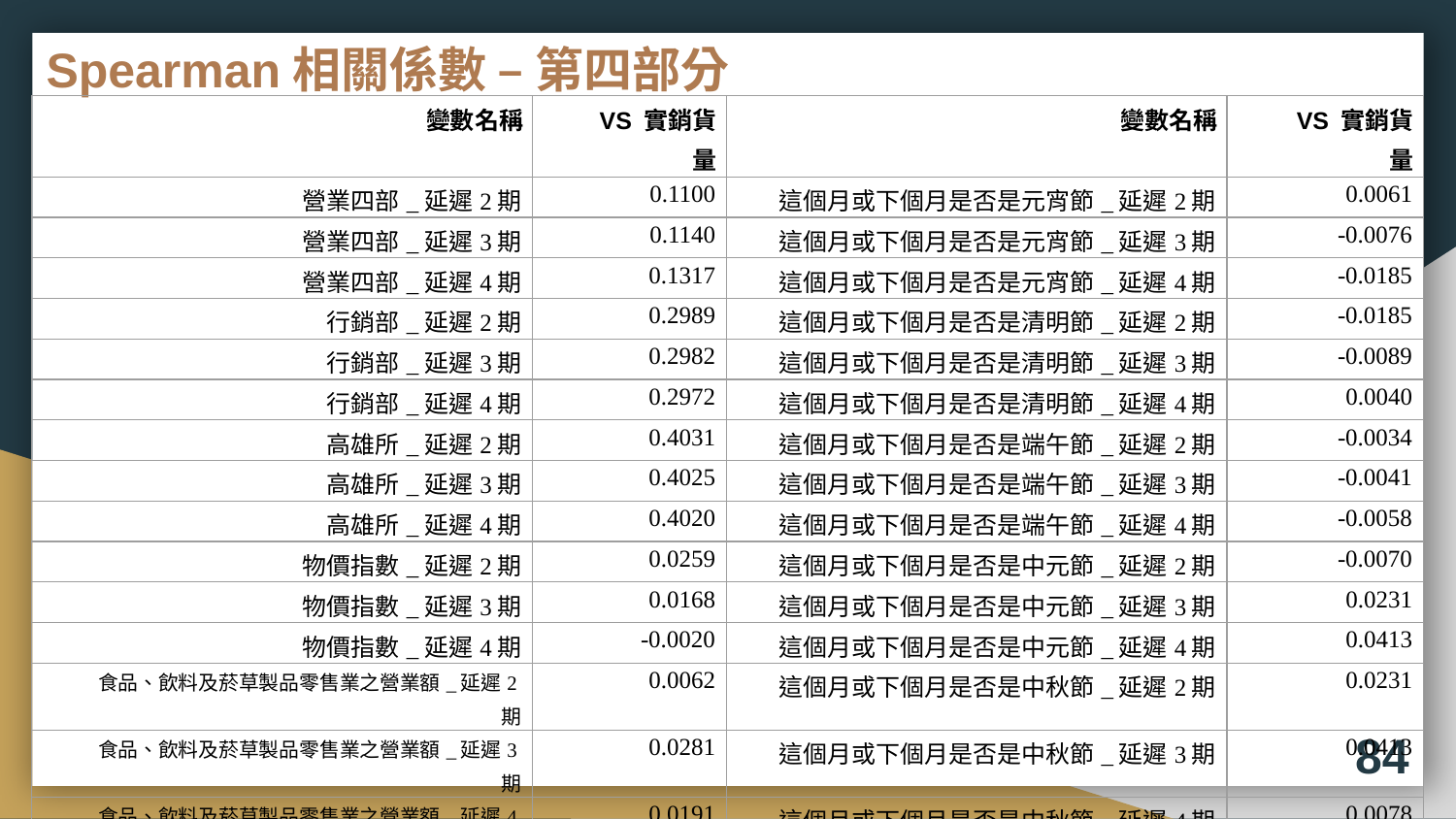

# Spearman相關係數 – 第四部分
| 變數名稱 | VS 實銷貨量 | 變數名稱 | VS 實銷貨量 |
| --- | --- | --- | --- |
| 營業四部\_延遲2期 | 0.1100 | 這個月或下個月是否是元宵節\_延遲2期 | 0.0061 |
| 營業四部\_延遲3期 | 0.1140 | 這個月或下個月是否是元宵節\_延遲3期 | -0.0076 |
| 營業四部\_延遲4期 | 0.1317 | 這個月或下個月是否是元宵節\_延遲4期 | -0.0185 |
| 行銷部\_延遲2期 | 0.2989 | 這個月或下個月是否是清明節\_延遲2期 | -0.0185 |
| 行銷部\_延遲3期 | 0.2982 | 這個月或下個月是否是清明節\_延遲3期 | -0.0089 |
| 行銷部\_延遲4期 | 0.2972 | 這個月或下個月是否是清明節\_延遲4期 | 0.0040 |
| 高雄所\_延遲2期 | 0.4031 | 這個月或下個月是否是端午節\_延遲2期 | -0.0034 |
| 高雄所\_延遲3期 | 0.4025 | 這個月或下個月是否是端午節\_延遲3期 | -0.0041 |
| 高雄所\_延遲4期 | 0.4020 | 這個月或下個月是否是端午節\_延遲4期 | -0.0058 |
| 物價指數\_延遲2期 | 0.0259 | 這個月或下個月是否是中元節\_延遲2期 | -0.0070 |
| 物價指數\_延遲3期 | 0.0168 | 這個月或下個月是否是中元節\_延遲3期 | 0.0231 |
| 物價指數\_延遲4期 | -0.0020 | 這個月或下個月是否是中元節\_延遲4期 | 0.0413 |
| 食品、飲料及菸草製品零售業之營業額\_延遲2期 | 0.0062 | 這個月或下個月是否是中秋節\_延遲2期 | 0.0231 |
| 食品、飲料及菸草製品零售業之營業額\_延遲3期 | 0.0281 | 這個月或下個月是否是中秋節\_延遲3期 | 0.0413 |
| 食品、飲料及菸草製品零售業之營業額\_延遲4期 | 0.0191 | 這個月或下個月是否是中秋節\_延遲4期 | 0.0078 |
| 這個月或下個月是否是春節\_延遲2期 | 0.0049 | 日正月營業額\_延遲2期 | 0.0007 |
| 這個月或下個月是否是春節\_延遲3期 | -0.0006 | 日正月營業額\_延遲3期 | 0.0158 |
| 這個月或下個月是否是春節\_延遲4期 | -0.0121 | 日正月營業額\_延遲4期 | 0.0195 |
84